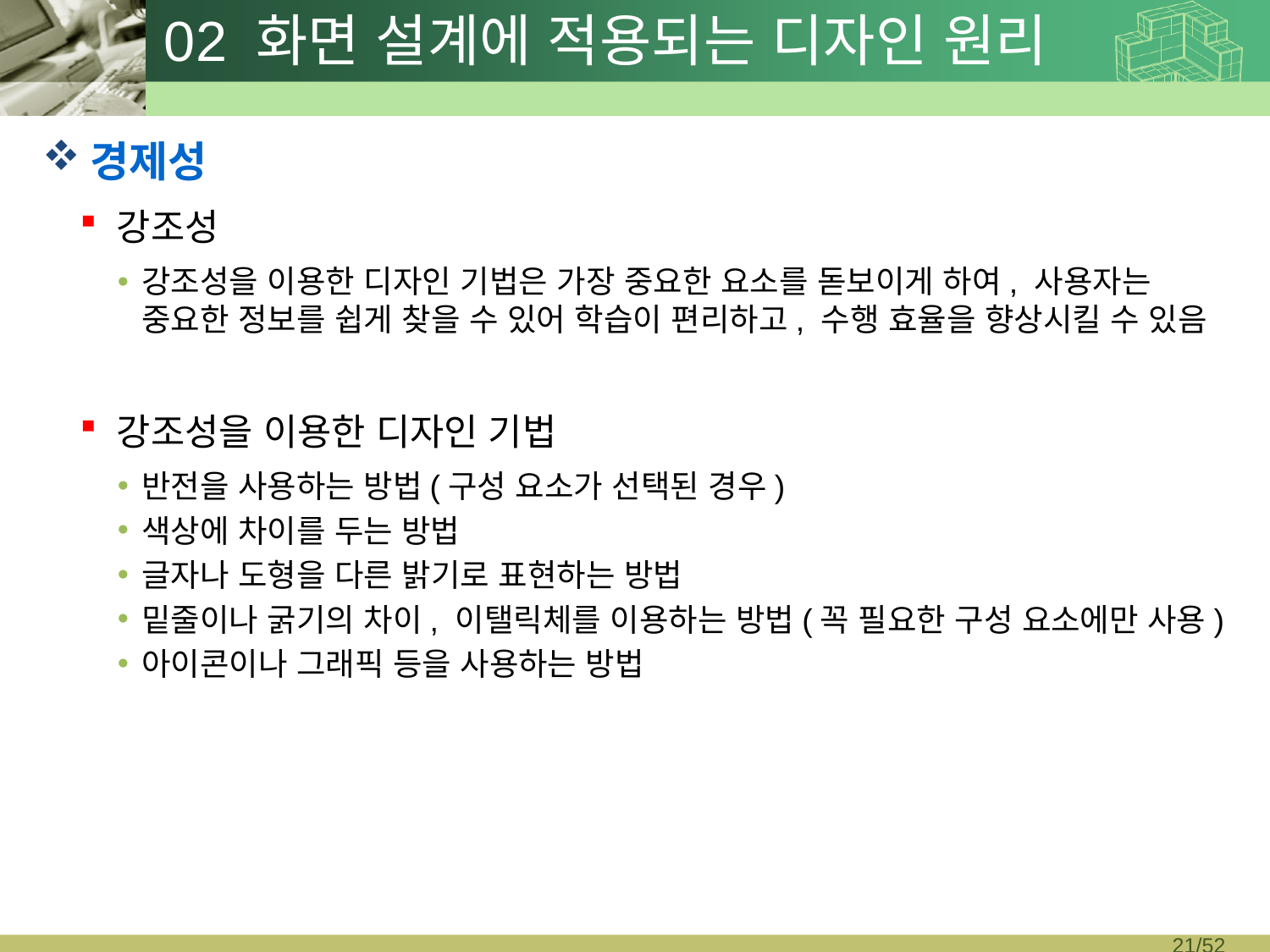

# 02 화면 설계에 적용되는 디자인 원리
경제성
강조성
강조성을 이용한 디자인 기법은 가장 중요한 요소를 돋보이게 하여, 사용자는 중요한 정보를 쉽게 찾을 수 있어 학습이 편리하고, 수행 효율을 향상시킬 수 있음

강조성을 이용한 디자인 기법
반전을 사용하는 방법(구성 요소가 선택된 경우)
색상에 차이를 두는 방법
글자나 도형을 다른 밝기로 표현하는 방법
밑줄이나 굵기의 차이, 이탤릭체를 이용하는 방법(꼭 필요한 구성 요소에만 사용)
아이콘이나 그래픽 등을 사용하는 방법